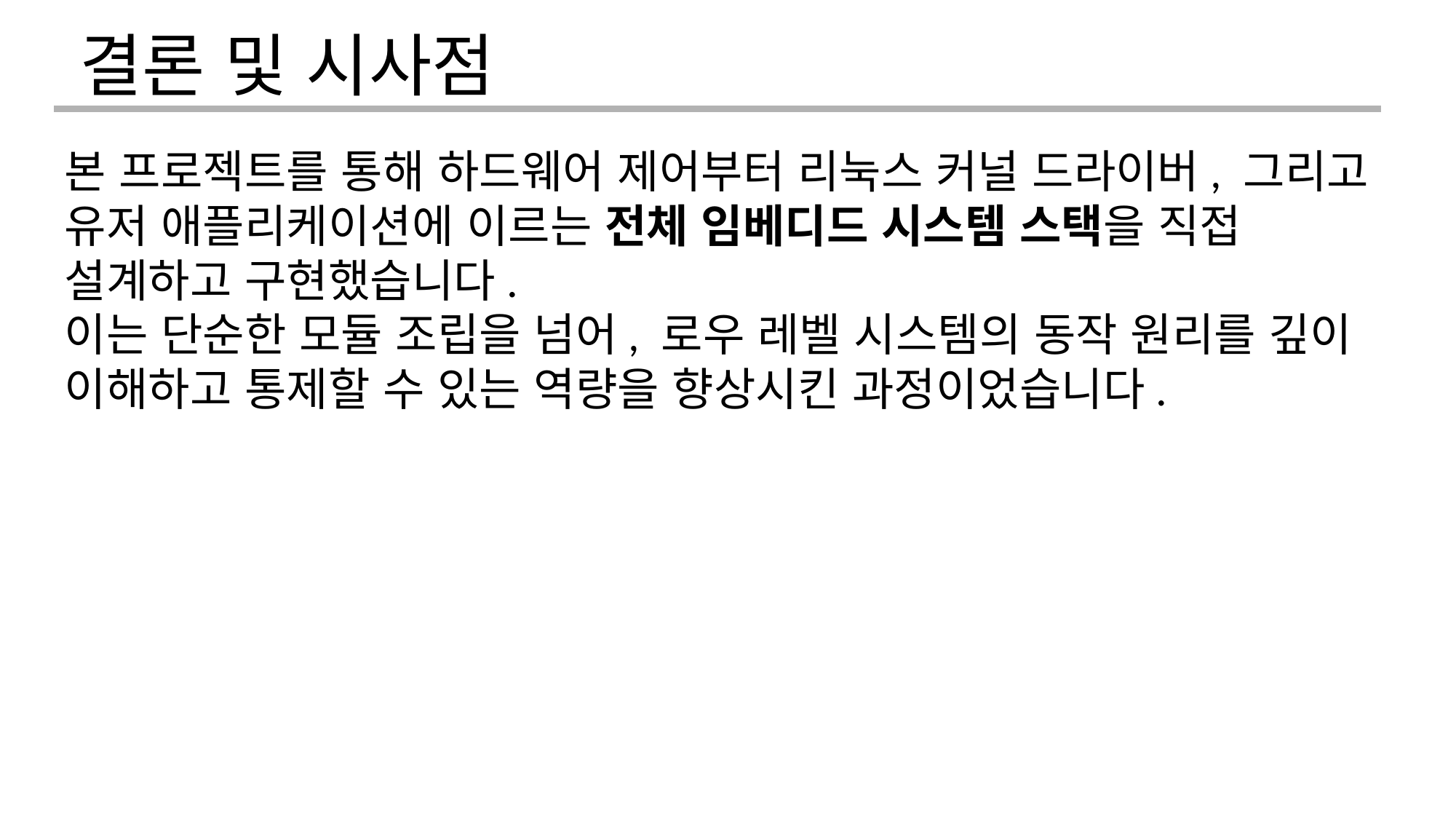

결론 및 시사점
본 프로젝트를 통해 하드웨어 제어부터 리눅스 커널 드라이버, 그리고 유저 애플리케이션에 이르는 전체 임베디드 시스템 스택을 직접 설계하고 구현했습니다.
이는 단순한 모듈 조립을 넘어, 로우 레벨 시스템의 동작 원리를 깊이 이해하고 통제할 수 있는 역량을 향상시킨 과정이었습니다.